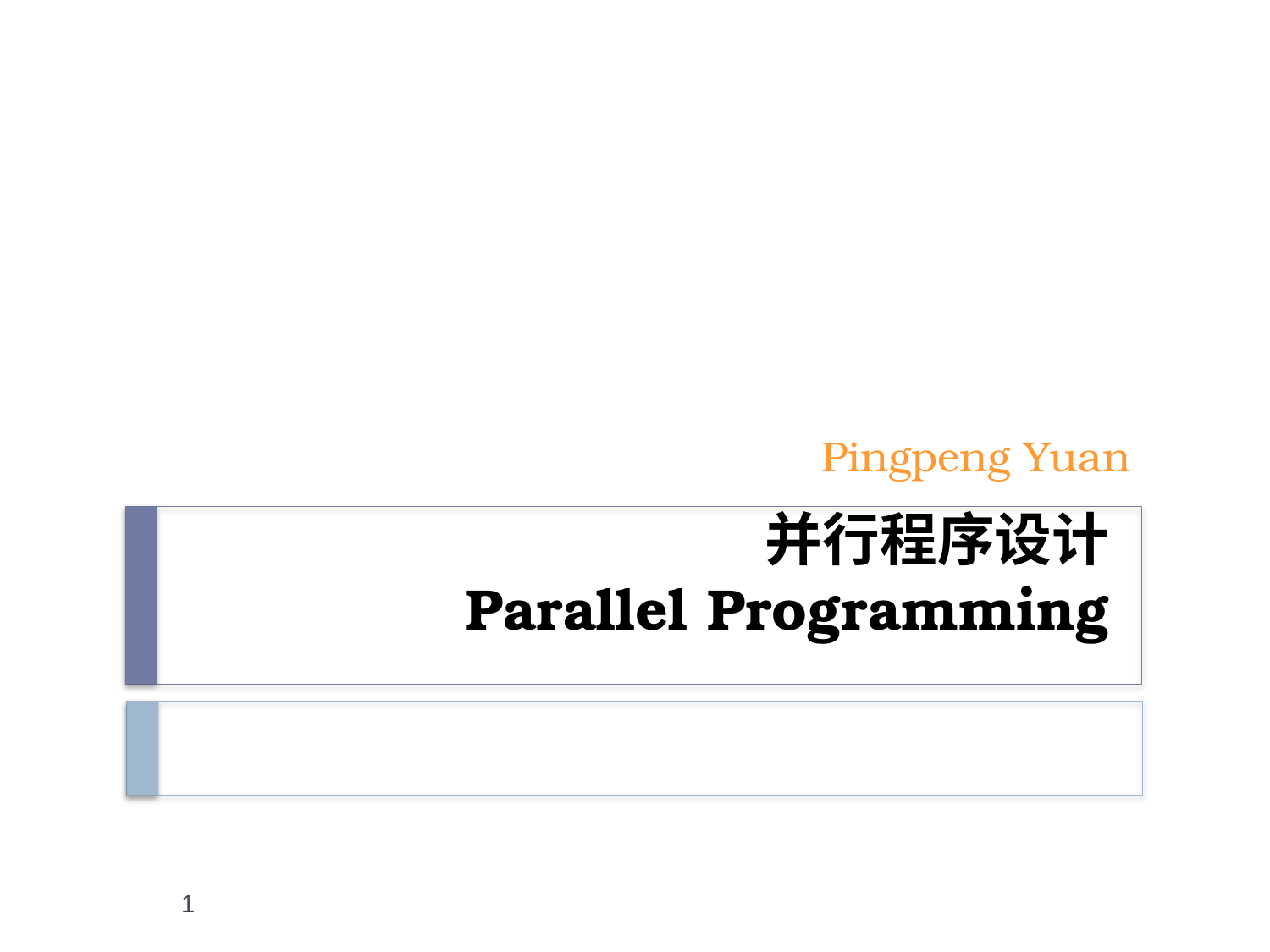

Pingpeng Yuan

# 并行程序设计 Parallel Programming
1